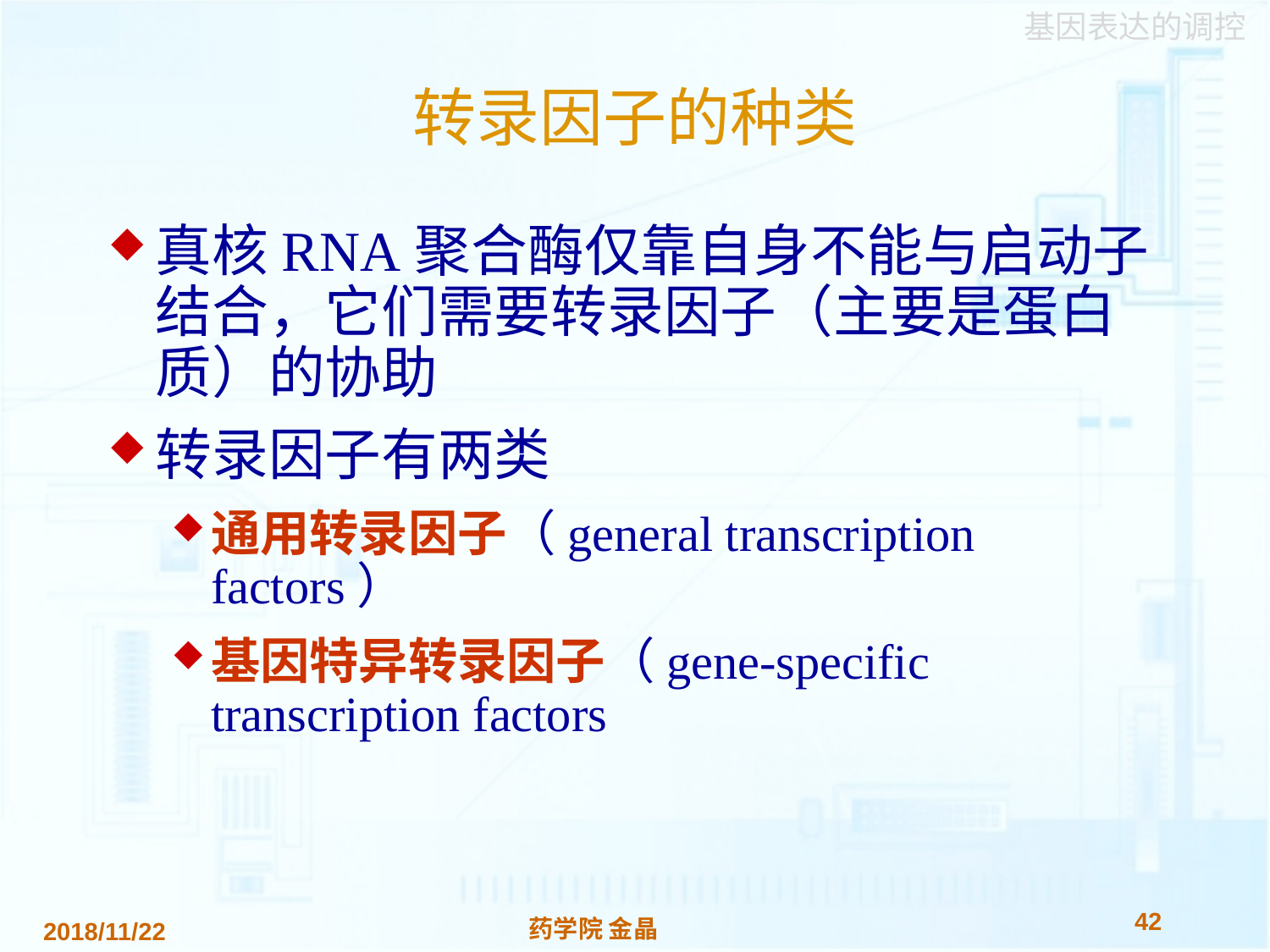

# 转录因子的种类
真核RNA聚合酶仅靠自身不能与启动子结合，它们需要转录因子（主要是蛋白质）的协助
转录因子有两类
通用转录因子（general transcription factors）
基因特异转录因子（gene-specific transcription factors

42
药学院 金晶
2018/11/22